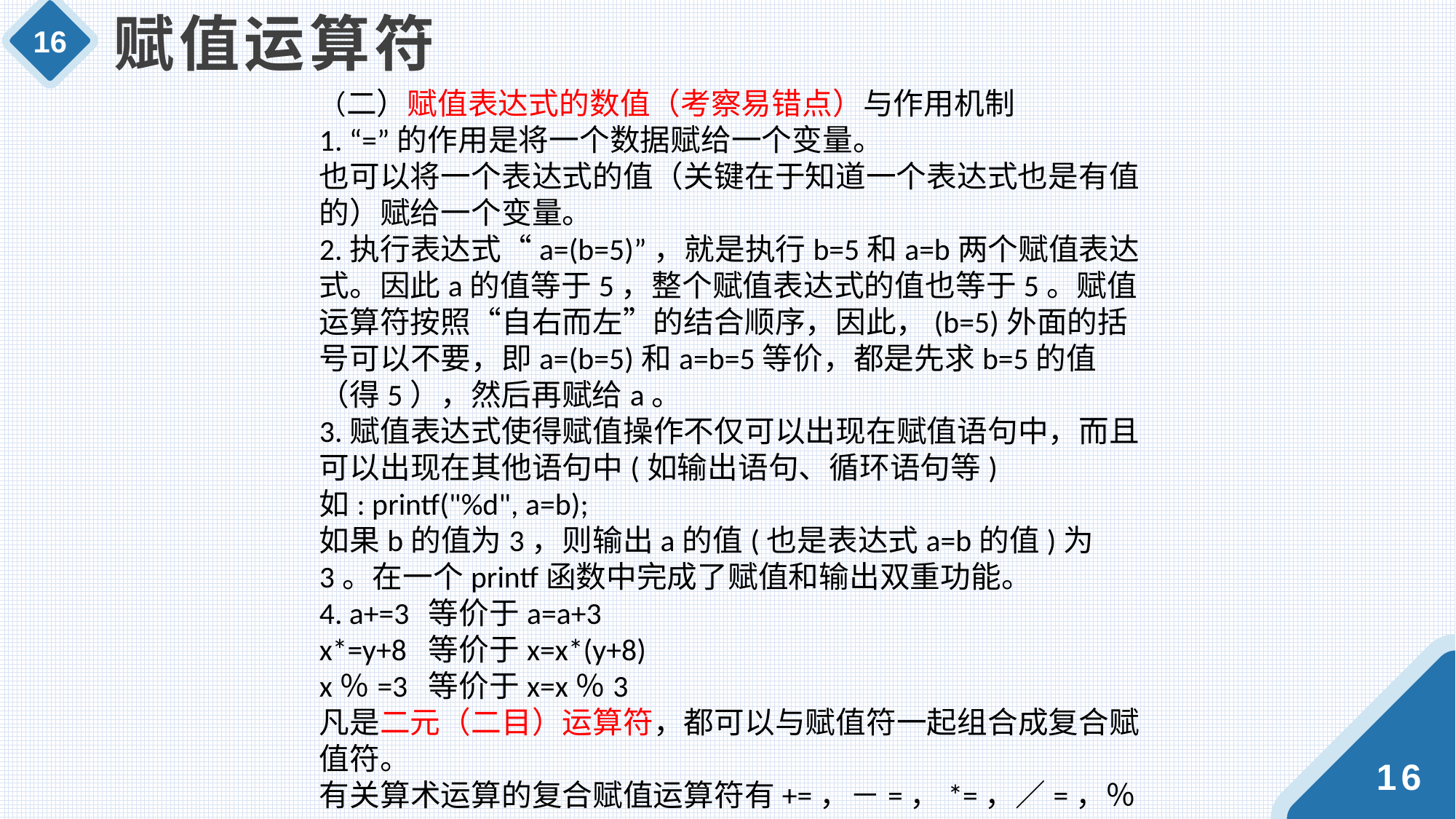

赋值运算符

16
（二）赋值表达式的数值（考察易错点）与作用机制
1. “=”的作用是将一个数据赋给一个变量。
也可以将一个表达式的值（关键在于知道一个表达式也是有值的）赋给一个变量。
2.执行表达式“a=(b=5)”，就是执行b=5和a=b两个赋值表达式。因此a的值等于5，整个赋值表达式的值也等于5。赋值运算符按照“自右而左”的结合顺序，因此，(b=5)外面的括号可以不要，即a=(b=5)和a=b=5等价，都是先求b=5的值（得5），然后再赋给a。
3.赋值表达式使得赋值操作不仅可以出现在赋值语句中，而且可以出现在其他语句中(如输出语句、循环语句等)
如: printf("%d", a=b);
如果b的值为3，则输出a的值(也是表达式a=b的值)为3。在一个printf函数中完成了赋值和输出双重功能。
4. a+=3	等价于a=a+3
x*=y+8 	等价于x=x*(y+8)
x％=3	等价于x=x％3
凡是二元（二目）运算符，都可以与赋值符一起组合成复合赋值符。
有关算术运算的复合赋值运算符有+=，－=，*=，／=，％=。

16